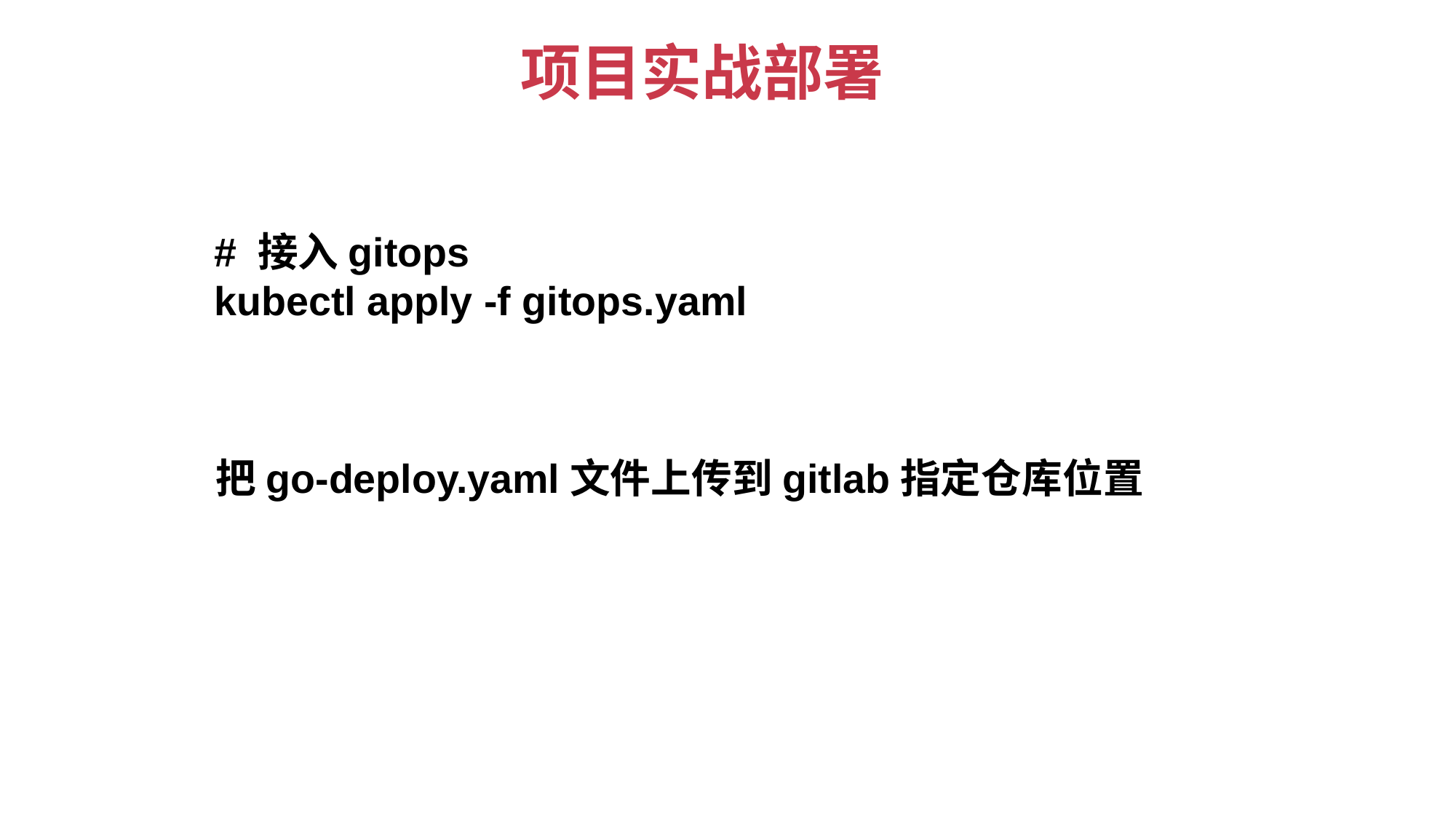

项目实战部署

# 接入gitops
kubectl apply -f gitops.yaml

把go-deploy.yaml文件上传到gitlab指定仓库位置